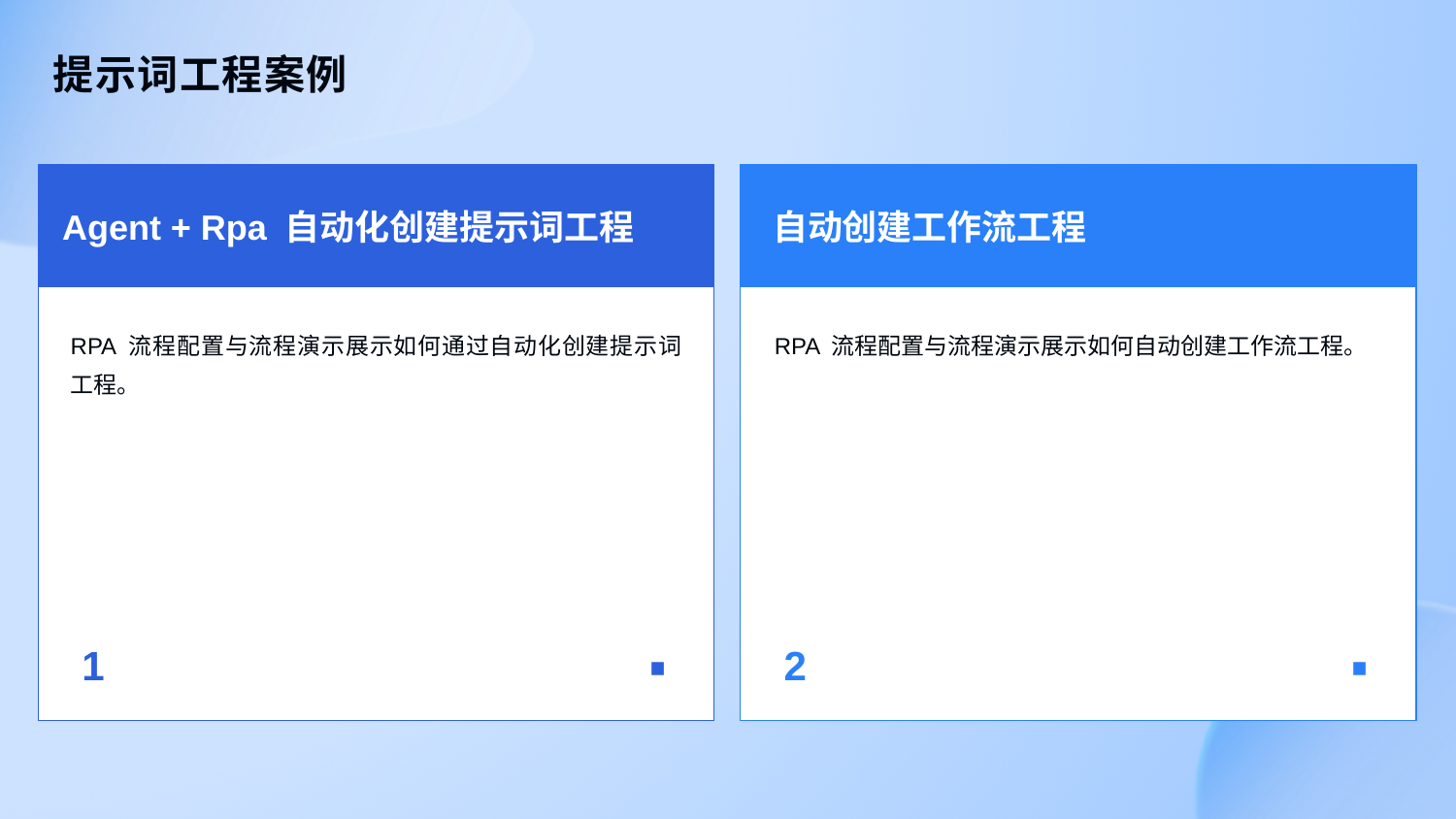

提示词工程案例

自动创建工作流工程
Agent + Rpa 自动化创建提示词工程
RPA 流程配置与流程演示展示如何通过自动化创建提示词工程。
RPA 流程配置与流程演示展示如何自动创建工作流工程。
·
·
1
2